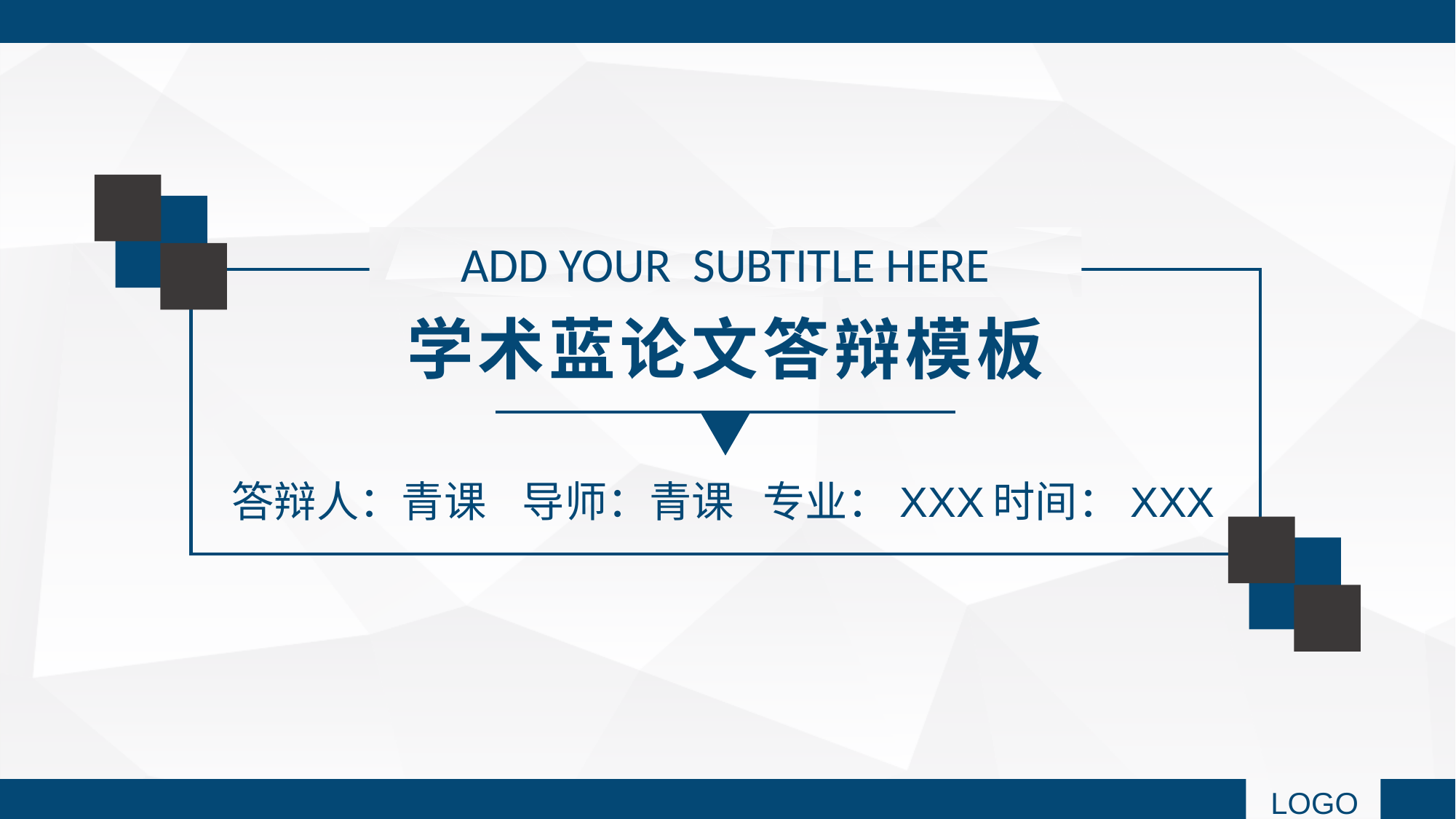

ADD YOUR  SUBTITLE HERE

学术蓝论文答辩模板

答辩人：青课
导师：青课
专业：XXX
时间：XXX

LOGO